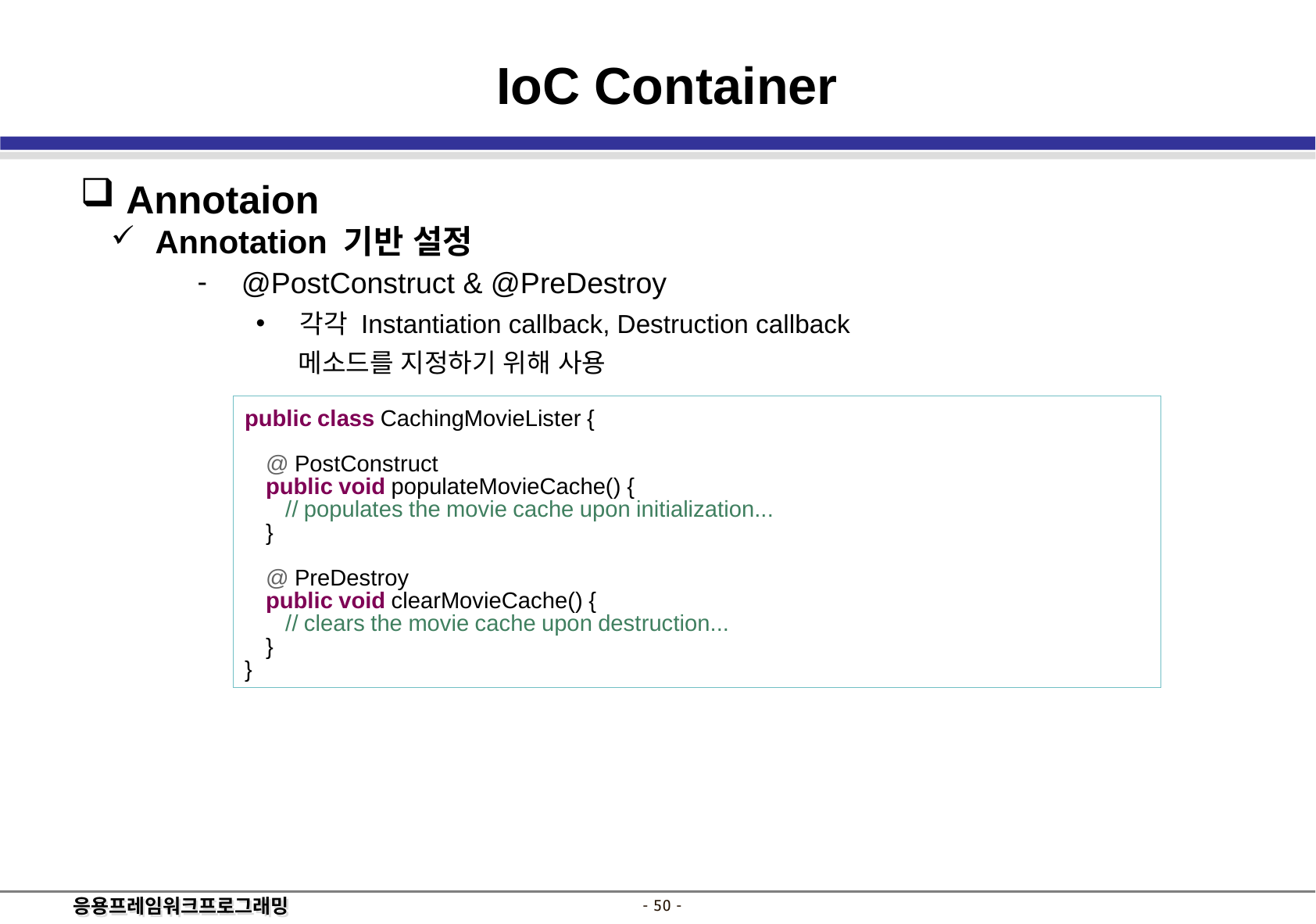

IoC Container
 Annotaion
  Annotation 기반 설정
@PostConstruct & @PreDestroy
각각 Instantiation callback, Destruction callback
     메소드를 지정하기 위해 사용

 @Resource annotation 에 name 값이 없을 경우 ,
       field 명 또는 메소드 명을 이용하여 대상 bean 을 찾음

public class CachingMovieLister {

	@ PostConstruct
	public void populateMovieCache() {
		// populates the movie cache upon initialization...
	}

	@ PreDestroy
	public void clearMovieCache() {
		// clears the movie cache upon destruction...
	}
}
- 50 -